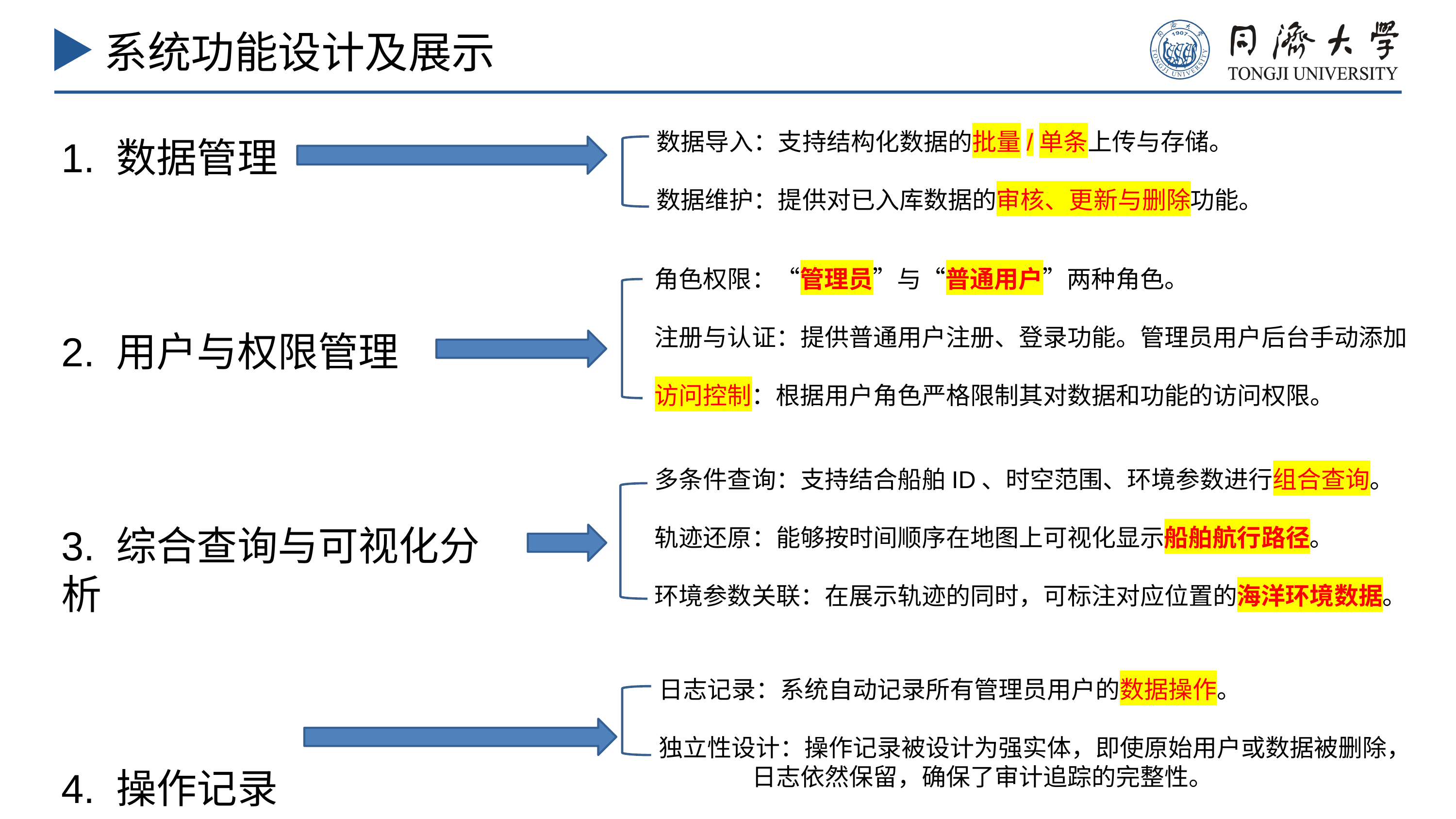

系统功能设计及展示

数据导入：支持结构化数据的批量/单条上传与存储。

数据维护：提供对已入库数据的审核、更新与删除功能。
1. 数据管理

2. 用户与权限管理

3. 综合查询与可视化分析

4. 操作记录

角色权限：“管理员”与“普通用户”两种角色。

注册与认证：提供普通用户注册、登录功能。管理员用户后台手动添加

访问控制：根据用户角色严格限制其对数据和功能的访问权限。

多条件查询：支持结合船舶ID、时空范围、环境参数进行组合查询。

轨迹还原：能够按时间顺序在地图上可视化显示船舶航行路径。

环境参数关联：在展示轨迹的同时，可标注对应位置的海洋环境数据。

日志记录：系统自动记录所有管理员用户的数据操作。

独立性设计：操作记录被设计为强实体，即使原始用户或数据被删除，
                日志依然保留，确保了审计追踪的完整性。